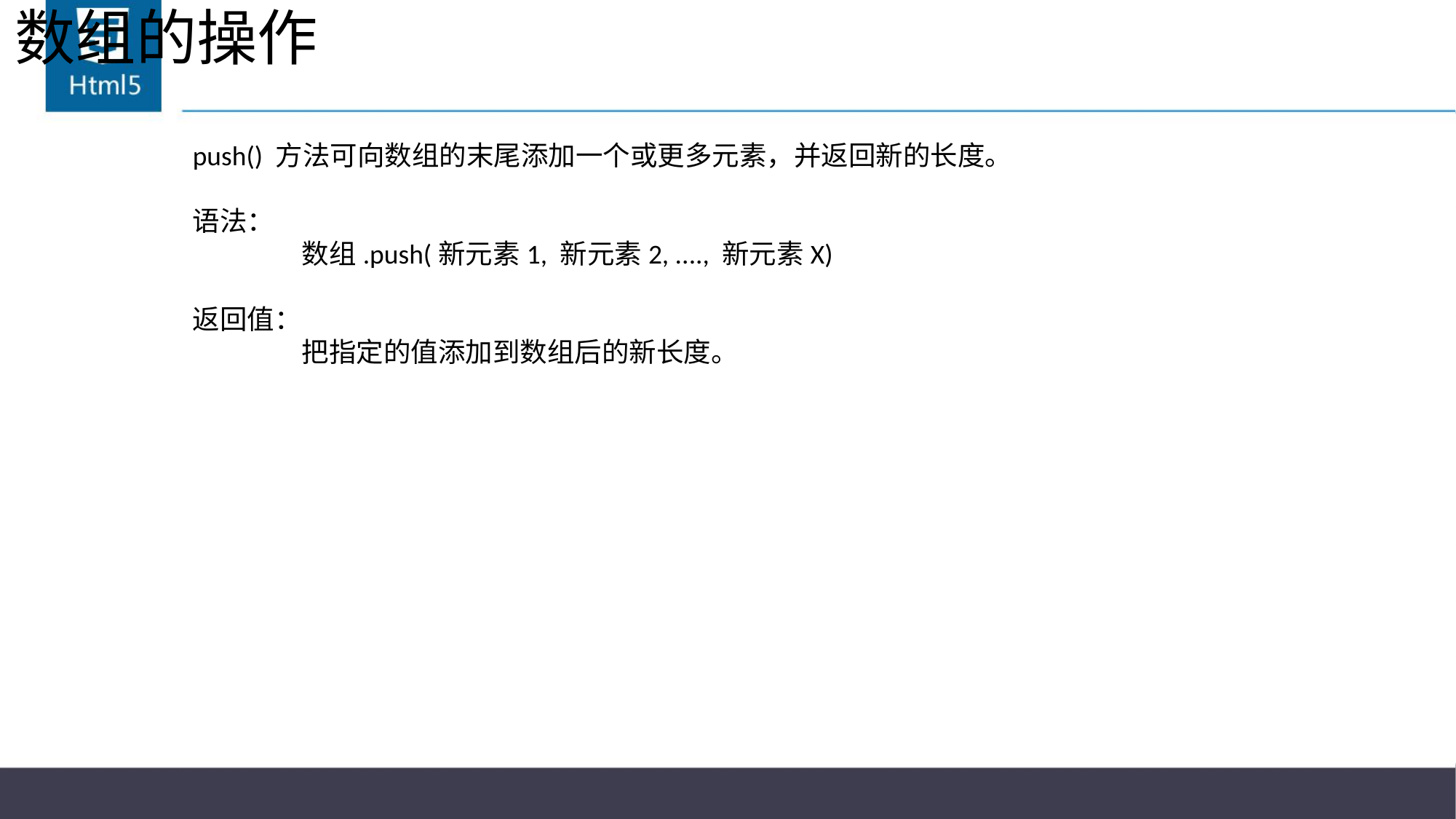

# 数组的操作
push() 方法可向数组的末尾添加一个或更多元素，并返回新的长度。

语法：
	数组.push(新元素1, 新元素2, ...., 新元素X)

返回值：
	把指定的值添加到数组后的新长度。